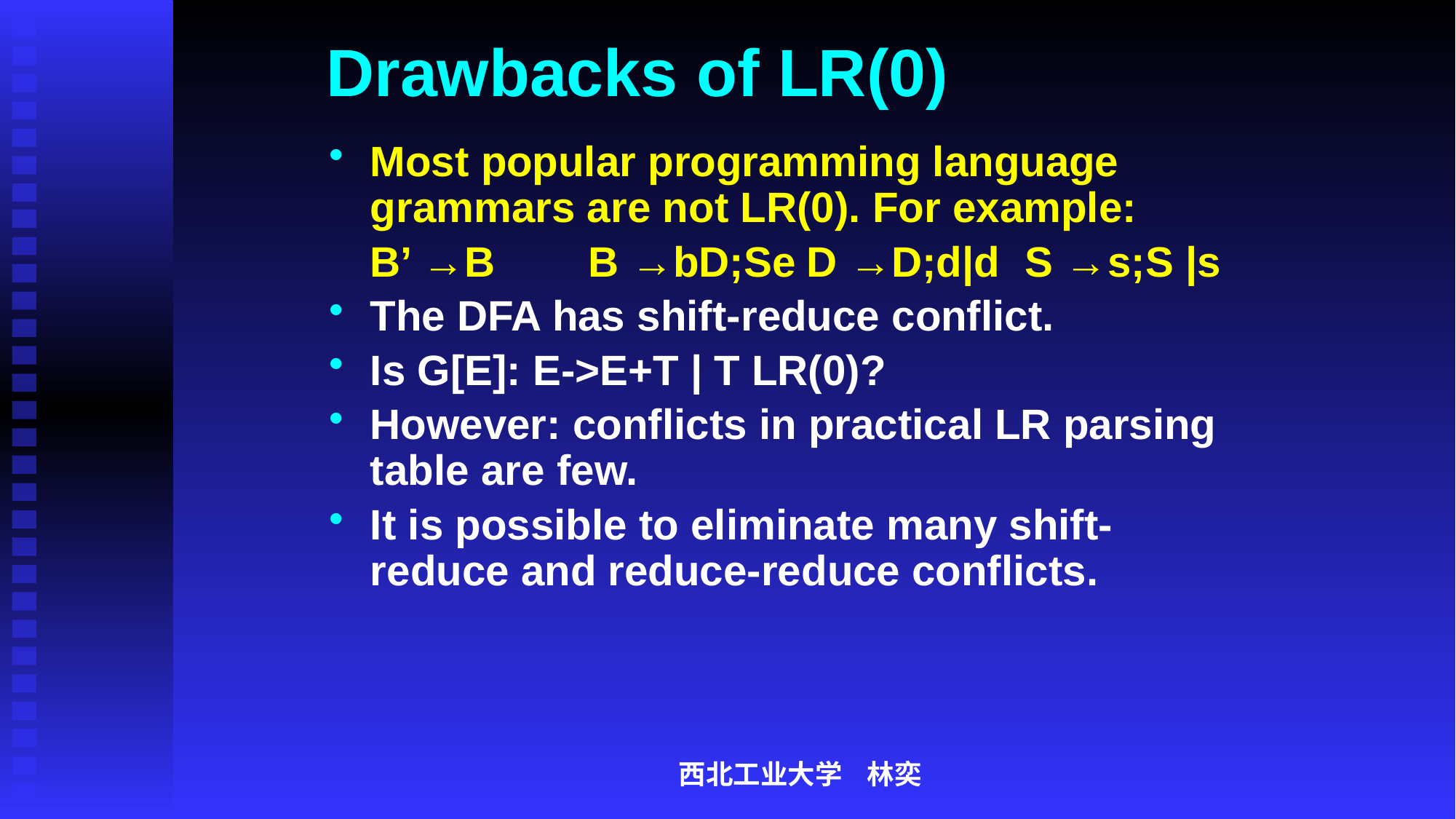

# Drawbacks of LR(0)
Most popular programming language grammars are not LR(0). For example:
	B’ →B	B →bD;Se	D →D;d|d	S →s;S |s
The DFA has shift-reduce conflict.
Is G[E]: E->E+T | T LR(0)?
However: conflicts in practical LR parsing table are few.
It is possible to eliminate many shift-reduce and reduce-reduce conflicts.
西北工业大学    林奕
67